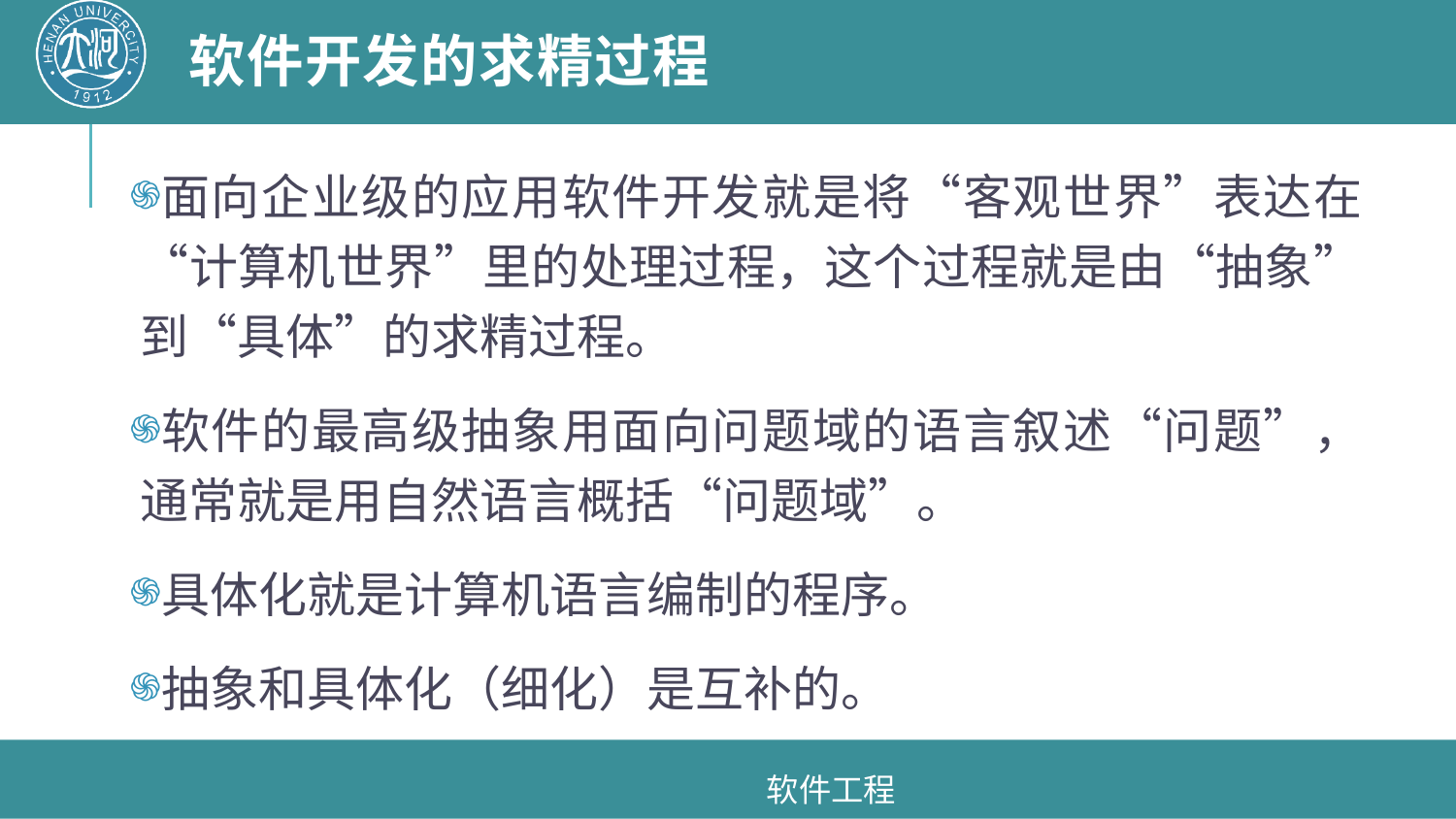

# 软件开发的求精过程
面向企业级的应用软件开发就是将“客观世界”表达在“计算机世界”里的处理过程，这个过程就是由“抽象”到“具体”的求精过程。
软件的最高级抽象用面向问题域的语言叙述“问题”，通常就是用自然语言概括“问题域”。
具体化就是计算机语言编制的程序。
抽象和具体化（细化）是互补的。

软件工程
136